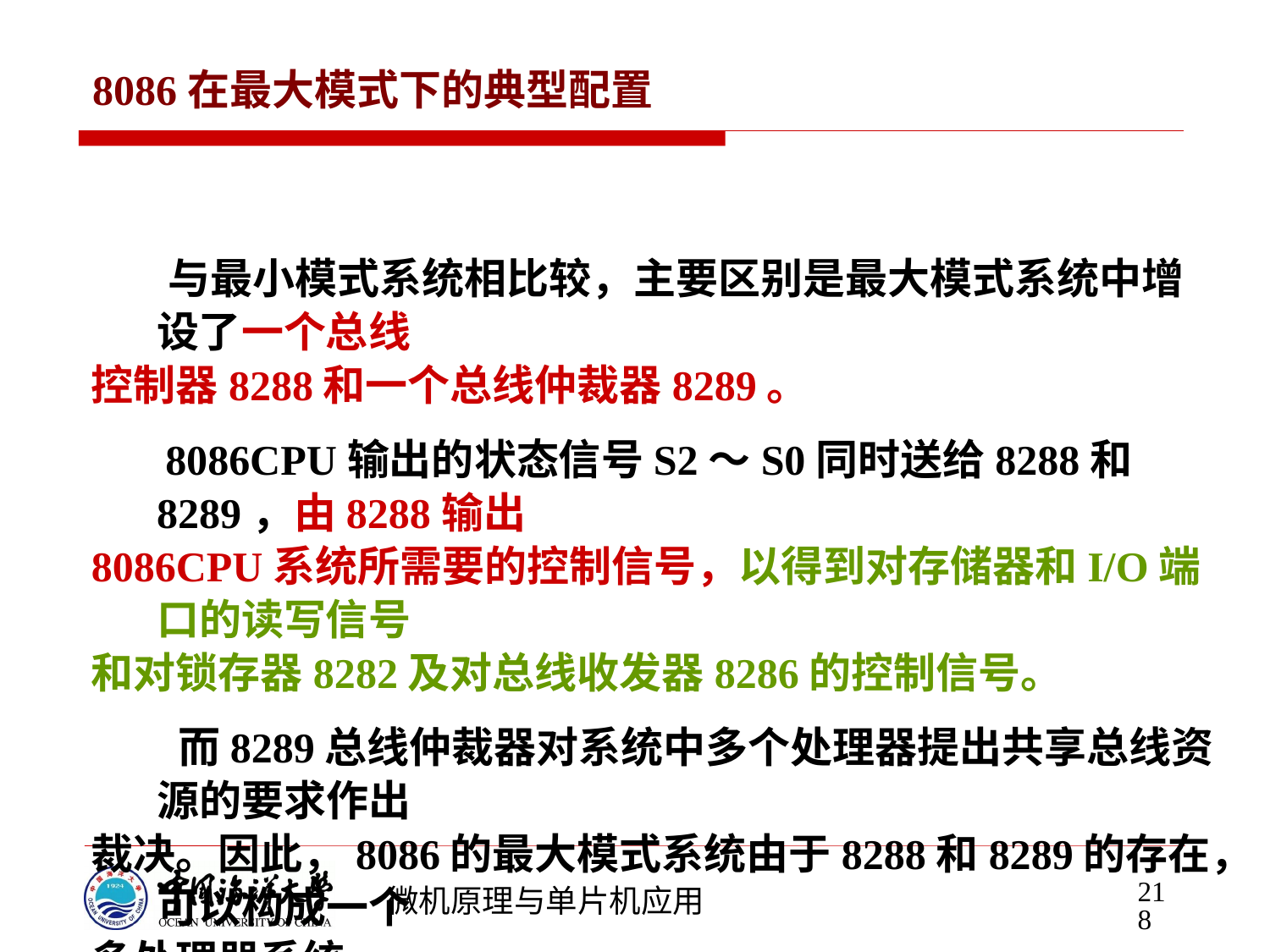

# 8086在最大模式下的典型配置
       与最小模式系统相比较，主要区别是最大模式系统中增设了一个总线
控制器8288和一个总线仲裁器8289。
       8086CPU输出的状态信号S2～S0同时送给8288和8289，由8288输出
8086CPU系统所需要的控制信号，以得到对存储器和I/O端口的读写信号
和对锁存器8282及对总线收发器8286的控制信号。
        而8289总线仲裁器对系统中多个处理器提出共享总线资源的要求作出
裁决。因此，8086的最大模式系统由于8288和8289的存在，可以构成一个
多处理器系统。
        在最大模式系统中，一般还有中断优先级管理部件，图中用8259A作
为中断优先级管理部件。系统所含设备较少时，也可省去。
        在最大模式系统中，总线控制器8288的详细连接，
218